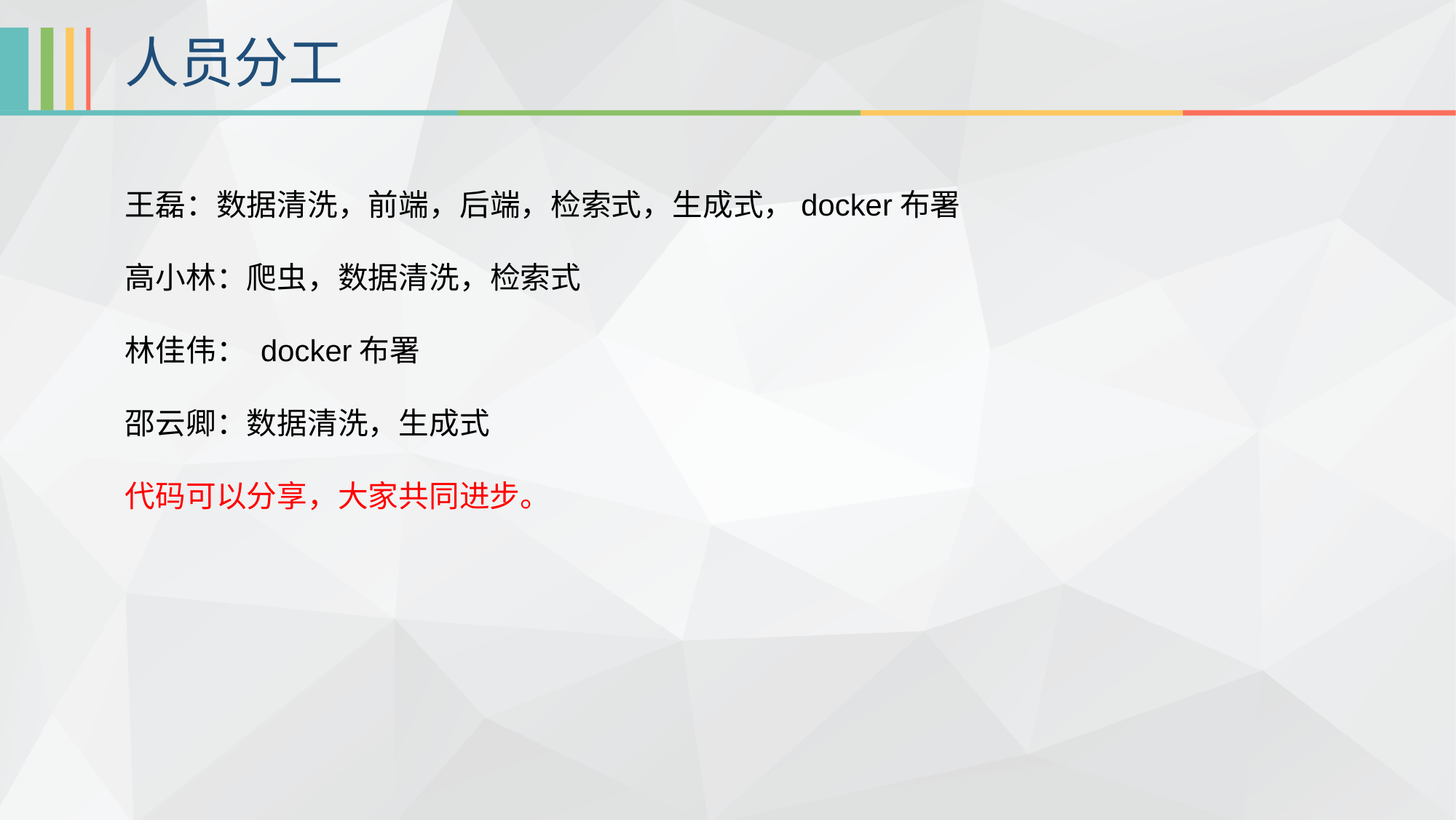

人员分工

王磊：数据清洗，前端，后端，检索式，生成式，docker布署

高小林：爬虫，数据清洗，检索式

林佳伟： docker布署

邵云卿：数据清洗，生成式

代码可以分享，大家共同进步。